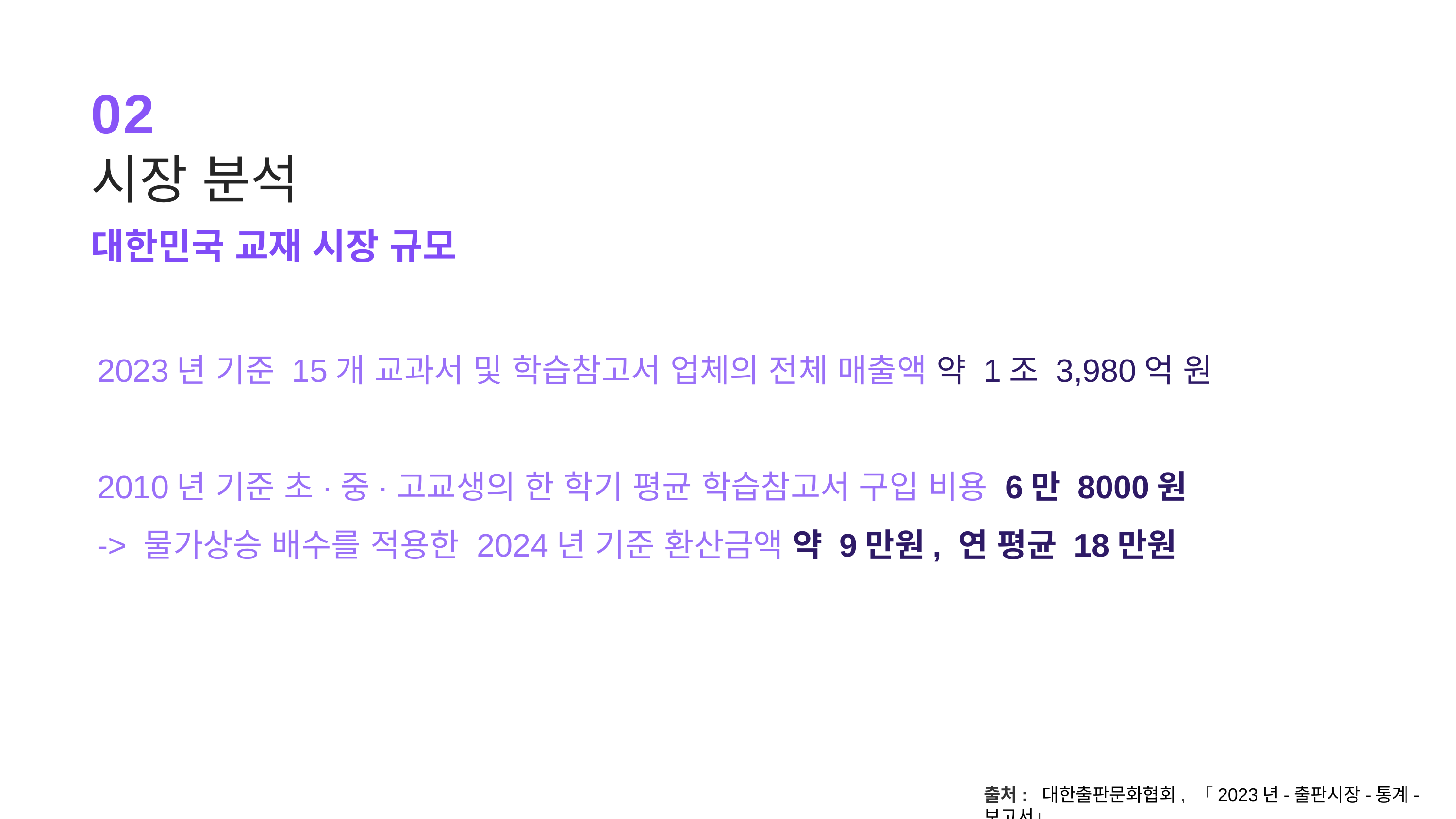

02
시장 분석
대한민국 교재 시장 규모
2023년 기준 15개 교과서 및 학습참고서 업체의 전체 매출액 약 1조 3,980억 원

2010년 기준 초·중·고교생의 한 학기 평균 학습참고서 구입 비용 6만 8000원
-> 물가상승 배수를 적용한 2024년 기준 환산금액 약 9만원, 연 평균 18만원

출처:  대한출판문화협회, 「2023년-출판시장-통계-보고서」